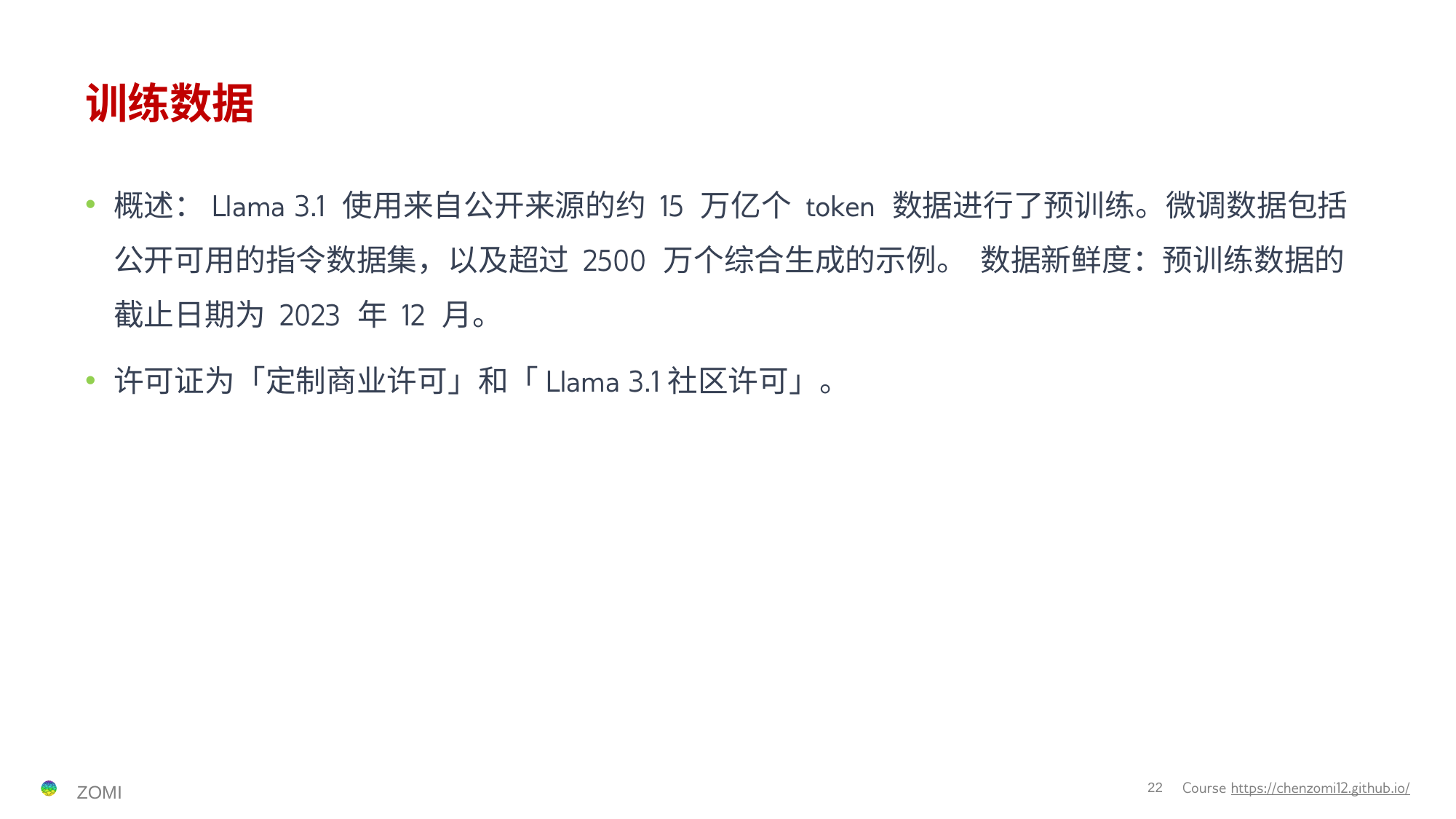

# 训练数据
概述：Llama 3.1 使用来自公开来源的约 15 万亿个 token 数据进行了预训练。微调数据包括公开可用的指令数据集，以及超过 2500 万个综合生成的示例。  数据新鲜度：预训练数据的截止日期为 2023 年 12 月。
许可证为「定制商业许可」和「Llama 3.1社区许可」。